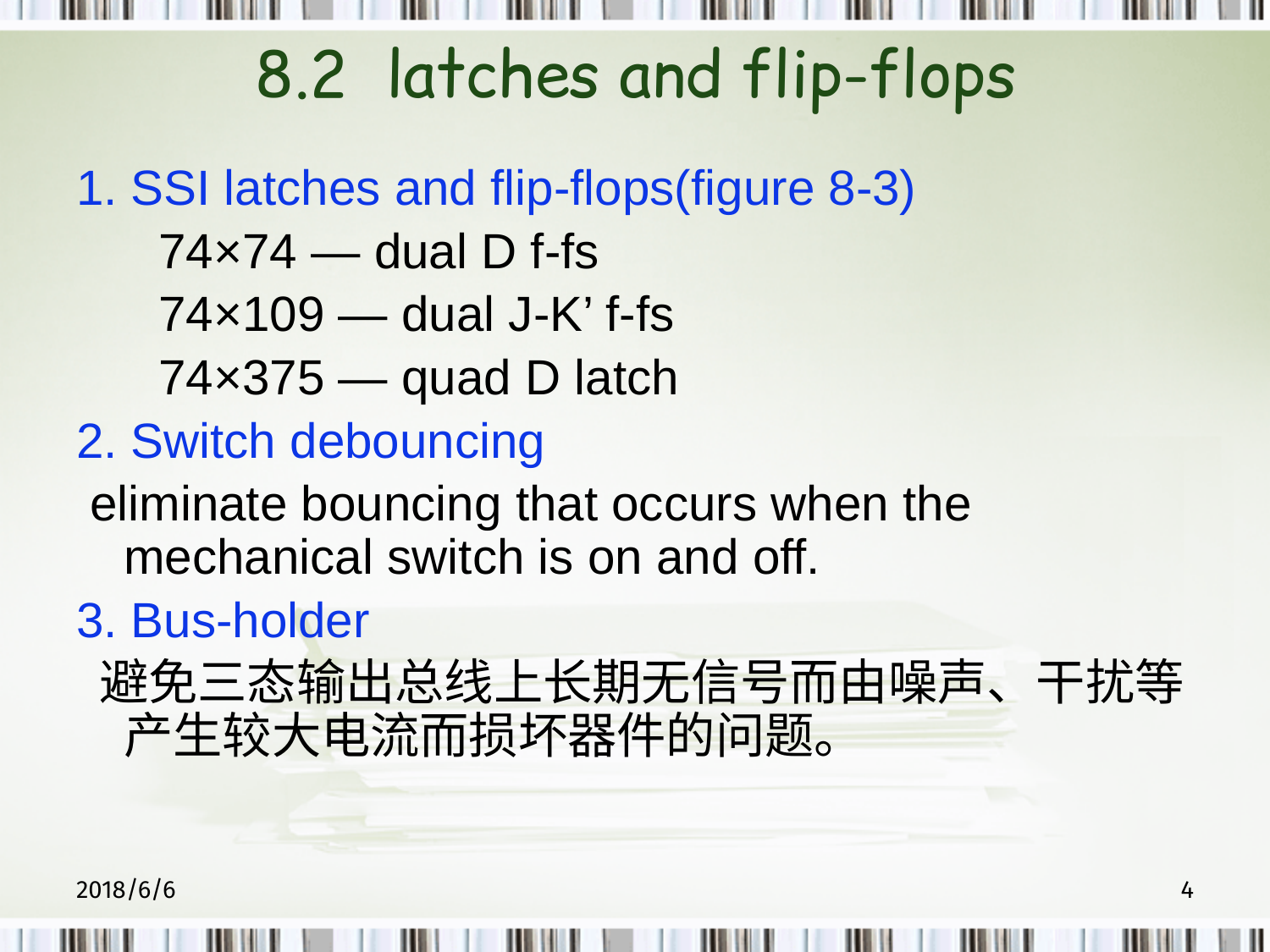

# 8.2  latches and flip-flops
1. SSI latches and flip-flops(figure 8-3)
      74×74 — dual D f-fs
      74×109 — dual J-K’ f-fs
      74×375 — quad D latch
2. Switch debouncing
 eliminate bouncing that occurs when the mechanical switch is on and off.
3. Bus-holder
 避免三态输出总线上长期无信号而由噪声、干扰等产生较大电流而损坏器件的问题。
2018/6/6
4